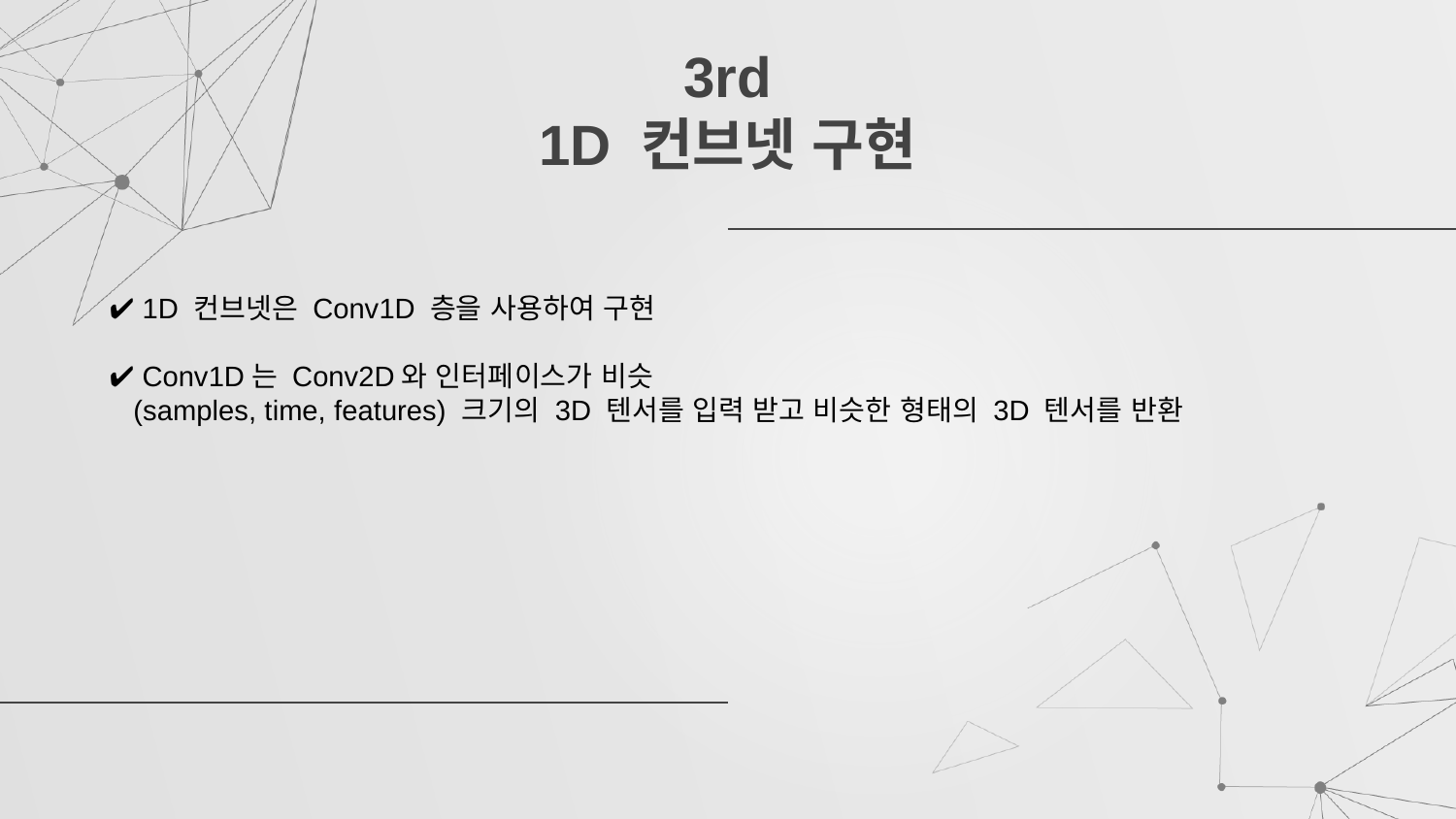

# 3rd 1D 컨브넷 구현
✔ 1D 컨브넷은 Conv1D 층을 사용하여 구현

✔ Conv1D는 Conv2D와 인터페이스가 비슷
   (samples, time, features) 크기의 3D 텐서를 입력 받고 비슷한 형태의 3D 텐서를 반환